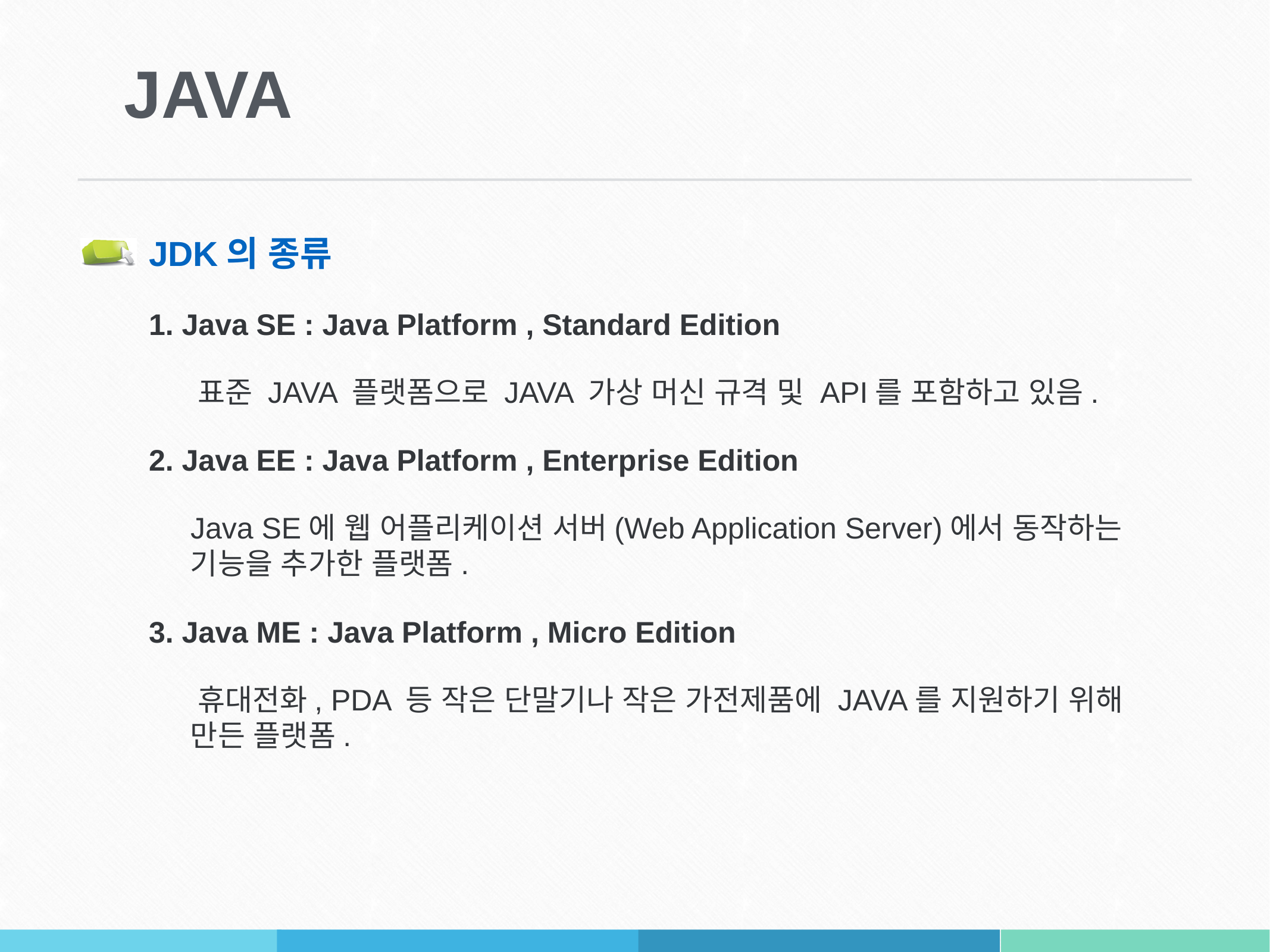

# JAVA

3
JDK의 종류
1. Java SE : Java Platform , Standard Edition
     표준 JAVA 플랫폼으로 JAVA 가상 머신 규격 및 API를 포함하고 있음.
2. Java EE : Java Platform , Enterprise Edition
     Java SE에 웹 어플리케이션 서버(Web Application Server)에서 동작하는
     기능을 추가한 플랫폼.
3. Java ME : Java Platform , Micro Edition
     휴대전화, PDA 등 작은 단말기나 작은 가전제품에 JAVA를 지원하기 위해
     만든 플랫폼.